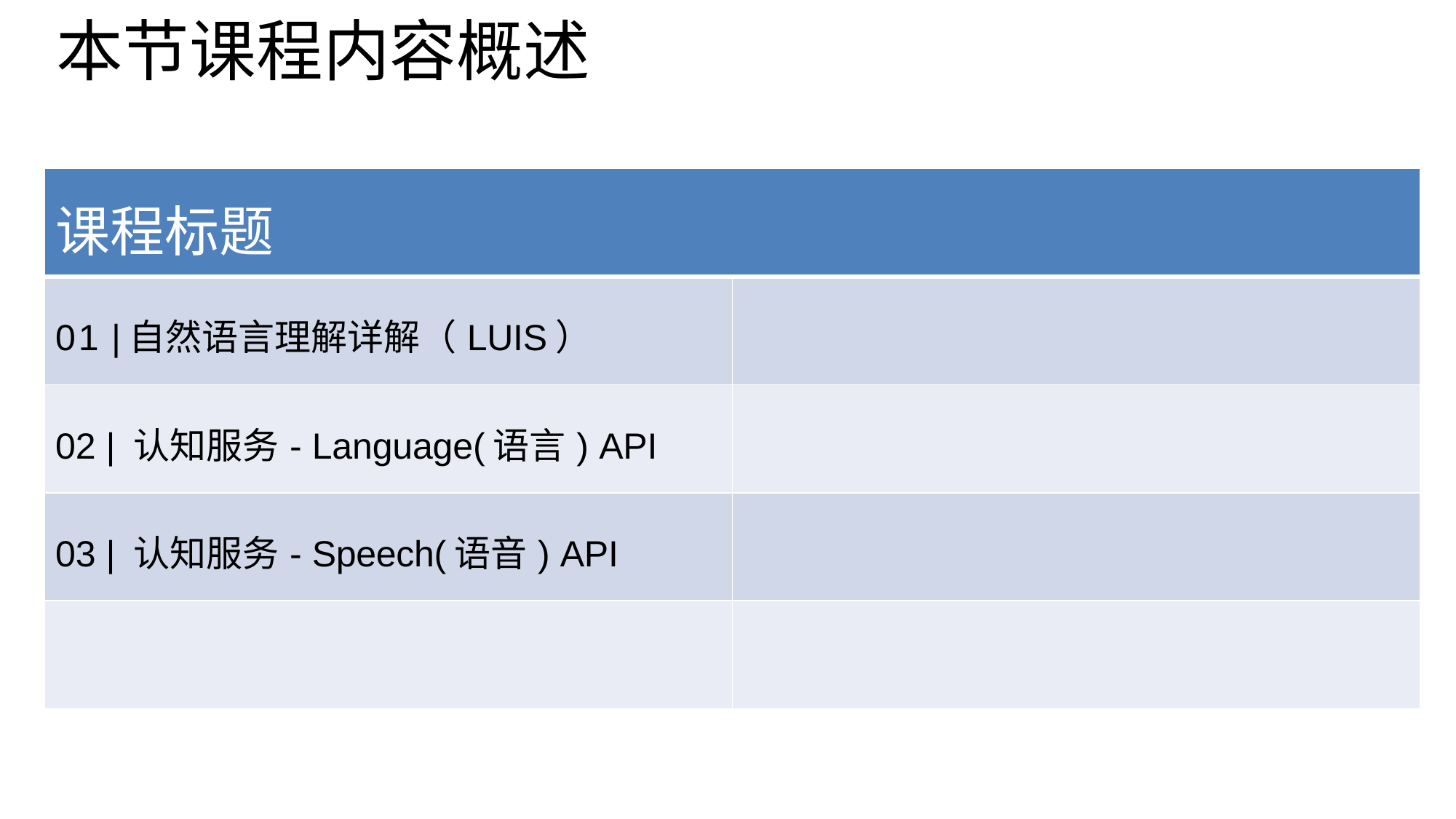

# 本节课程内容概述
| 课程标题 |  |
| --- | --- |
| 01 |自然语言理解详解（LUIS） |  |
| 02 | 认知服务- Language(语言) API |  |
| 03 | 认知服务- Speech(语音) API |  |
|  |  |